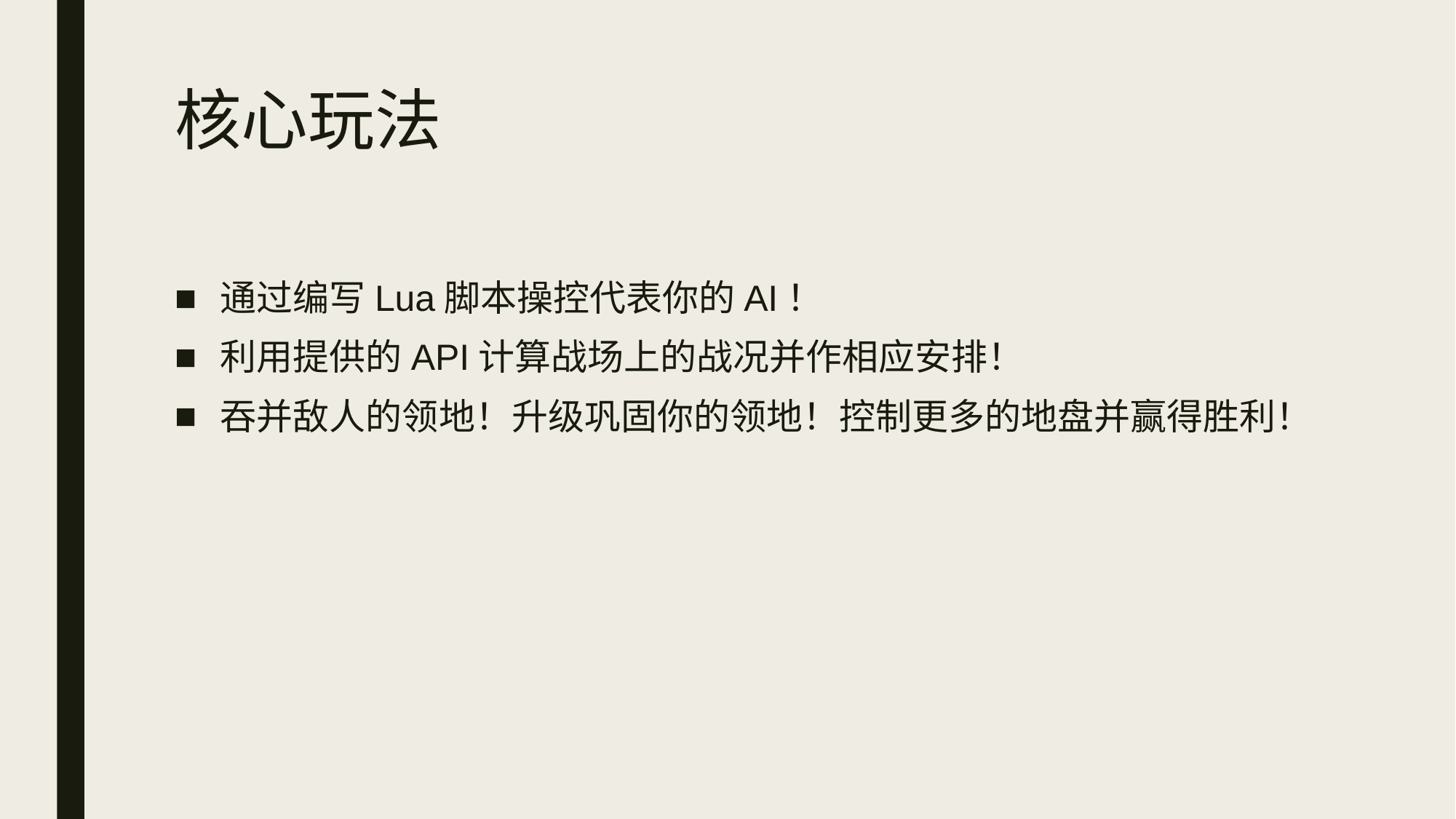

# 核心玩法
通过编写Lua脚本操控代表你的AI！
利用提供的API计算战场上的战况并作相应安排！
吞并敌人的领地！升级巩固你的领地！控制更多的地盘并赢得胜利！